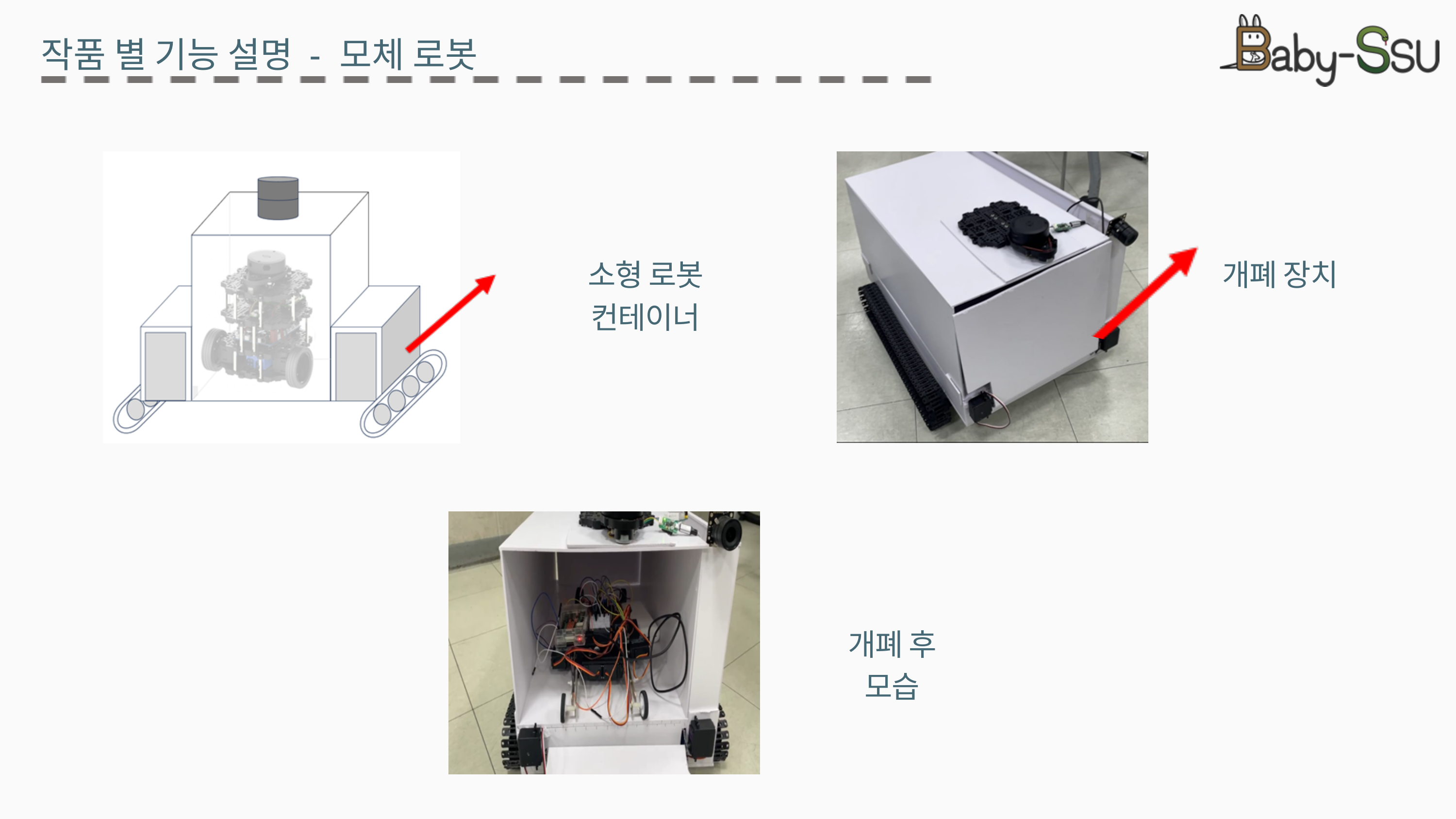

작품 별 기능 설명 - 모체 로봇

소형 로봇 컨테이너
개폐 장치

개폐 후 모습